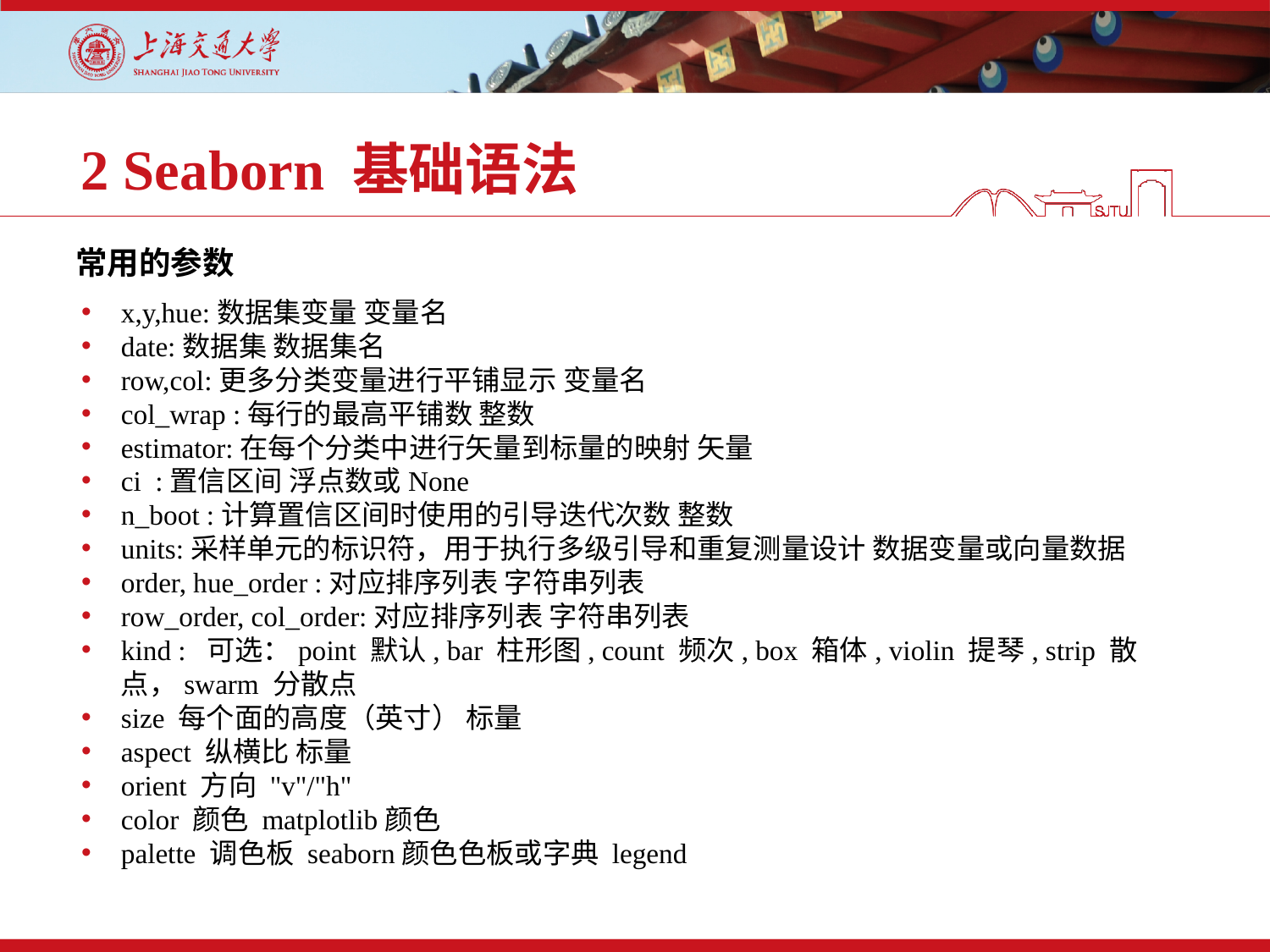

# 2 Seaborn 基础语法
常用的参数
x,y,hue:数据集变量 变量名
date:数据集 数据集名
row,col:更多分类变量进行平铺显示 变量名
col_wrap :每行的最高平铺数 整数
estimator:在每个分类中进行矢量到标量的映射 矢量
ci  :置信区间 浮点数或None
n_boot :计算置信区间时使用的引导迭代次数 整数
units:采样单元的标识符，用于执行多级引导和重复测量设计 数据变量或向量数据
order, hue_order :对应排序列表 字符串列表
row_order, col_order:对应排序列表 字符串列表
kind :  可选：point 默认, bar 柱形图, count 频次, box 箱体, violin 提琴, strip 散点，swarm 分散点
size 每个面的高度（英寸） 标量
aspect 纵横比 标量
orient 方向 "v"/"h"
color 颜色 matplotlib颜色
palette 调色板 seaborn颜色色板或字典 legend